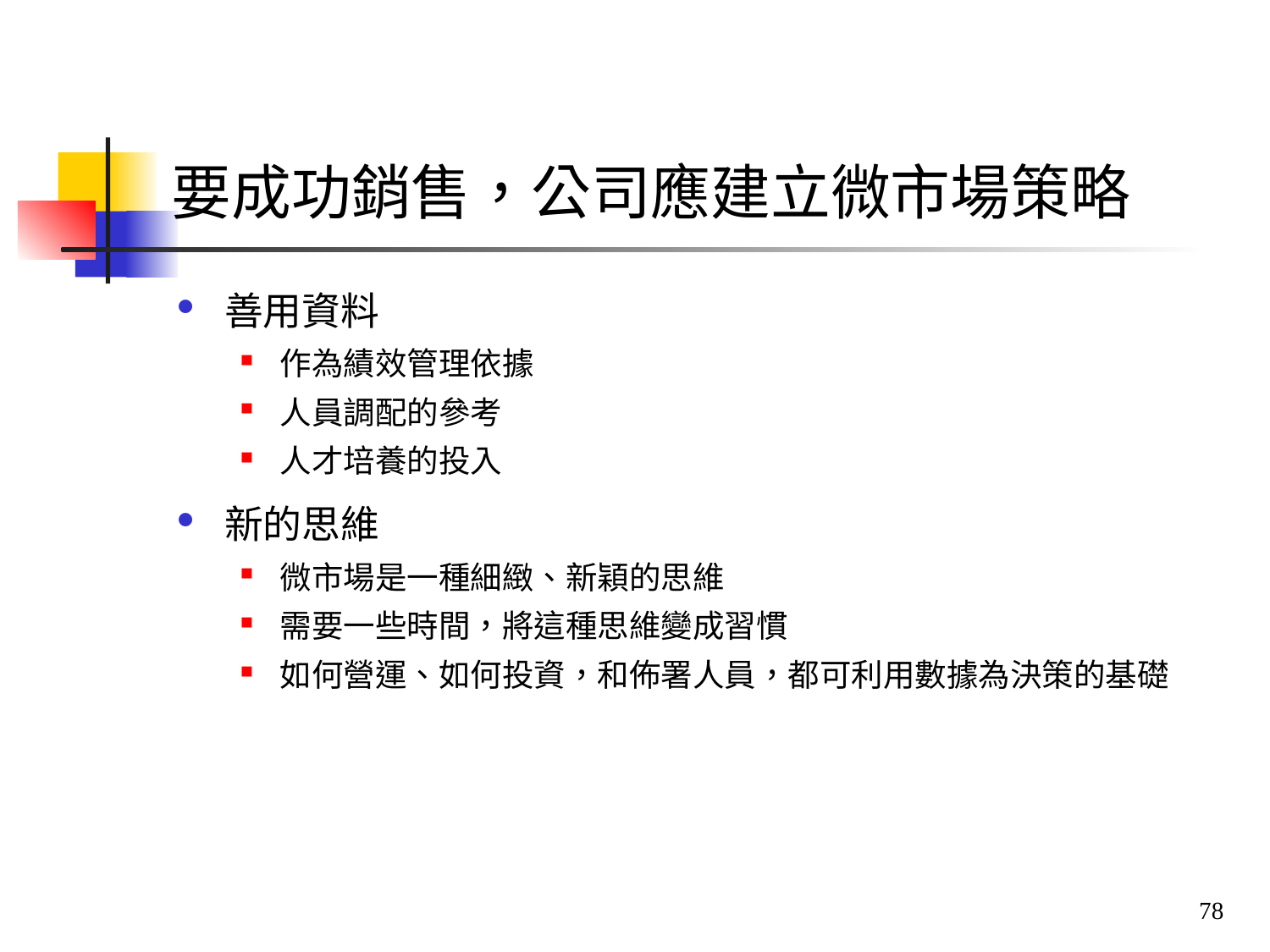

# 要成功銷售，公司應建立微市場策略
善用資料
作為績效管理依據
人員調配的參考
人才培養的投入
新的思維
微市場是一種細緻、新穎的思維
需要一些時間，將這種思維變成習慣
如何營運、如何投資，和佈署人員，都可利用數據為決策的基礎